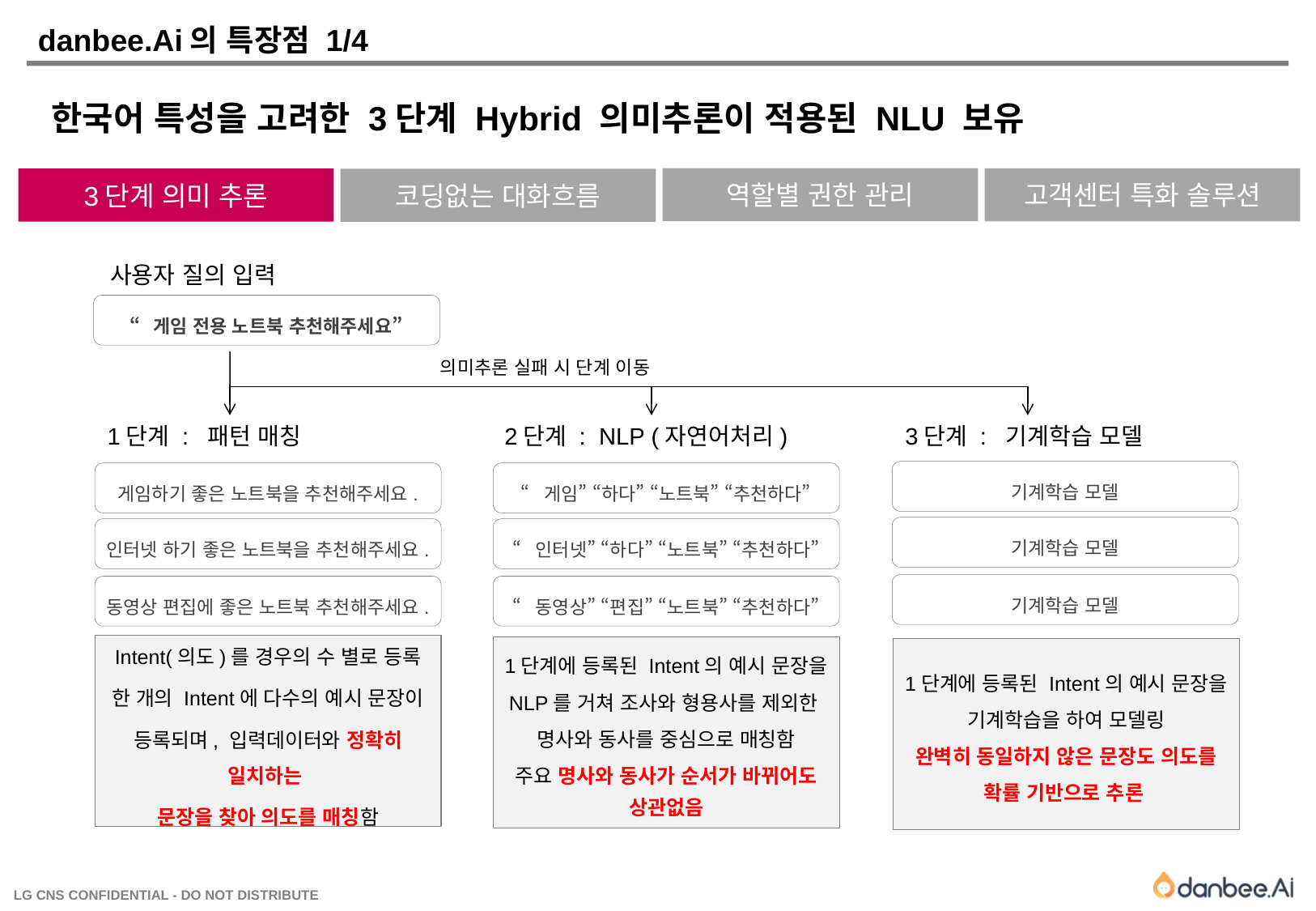

# danbee.Ai의 특장점 1/4
한국어 특성을 고려한 3단계 Hybrid 의미추론이 적용된 NLU 보유
역할별 권한 관리
고객센터 특화 솔루션
3단계 의미 추론
코딩없는 대화흐름
사용자 질의 입력
“게임 전용 노트북 추천해주세요”
의미추론 실패 시 단계 이동
2단계 :  NLP (자연어처리)
3단계 :  기계학습 모델
1단계 :  패턴 매칭
기계학습 모델
게임하기 좋은 노트북을 추천해주세요.
“게임” “하다” “노트북” “추천하다”
기계학습 모델
인터넷 하기 좋은 노트북을 추천해주세요.
“인터넷” “하다” “노트북” “추천하다”
기계학습 모델
동영상 편집에 좋은 노트북 추천해주세요.
“동영상” “편집” “노트북” “추천하다”
Intent(의도)를 경우의 수 별로 등록
한 개의 Intent에 다수의 예시 문장이
등록되며, 입력데이터와 정확히 일치하는
문장을 찾아 의도를 매칭함
1단계에 등록된 Intent의 예시 문장을
NLP를 거쳐 조사와 형용사를 제외한
명사와 동사를 중심으로 매칭함
주요 명사와 동사가 순서가 바뀌어도 상관없음
1단계에 등록된 Intent의 예시 문장을
기계학습을 하여 모델링
완벽히 동일하지 않은 문장도 의도를
확률 기반으로 추론